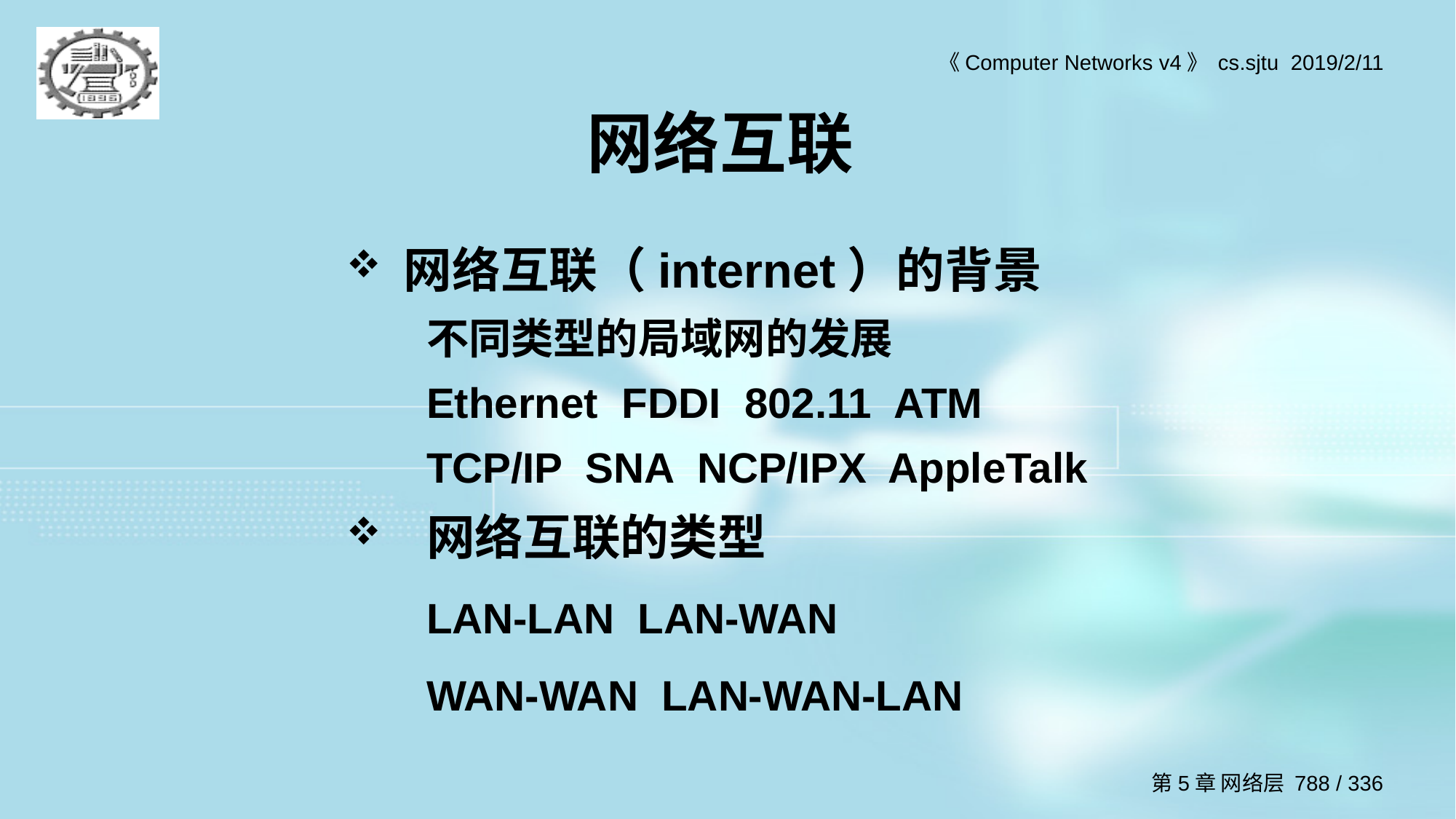

# 网络互联
网络互联（internet）的背景
不同类型的局域网的发展
Ethernet  FDDI  802.11  ATM
TCP/IP  SNA  NCP/IPX  AppleTalk
 网络互联的类型
LAN-LAN  LAN-WAN
WAN-WAN  LAN-WAN-LAN